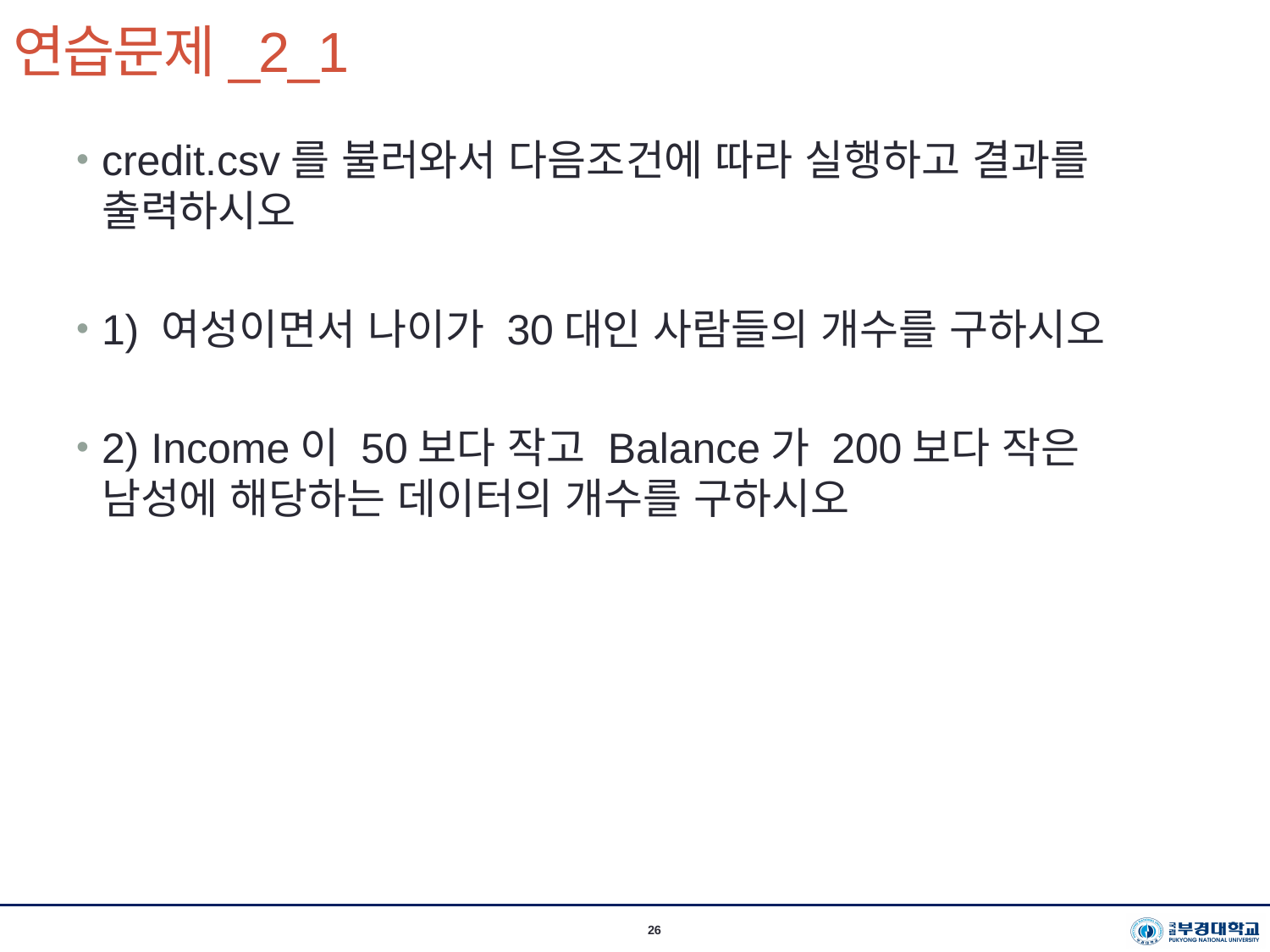

# 연습문제_2_1
26
credit.csv를 불러와서 다음조건에 따라 실행하고 결과를 출력하시오

1) 여성이면서 나이가 30대인 사람들의 개수를 구하시오

2) Income이 50보다 작고 Balance가 200보다 작은 남성에 해당하는 데이터의 개수를 구하시오